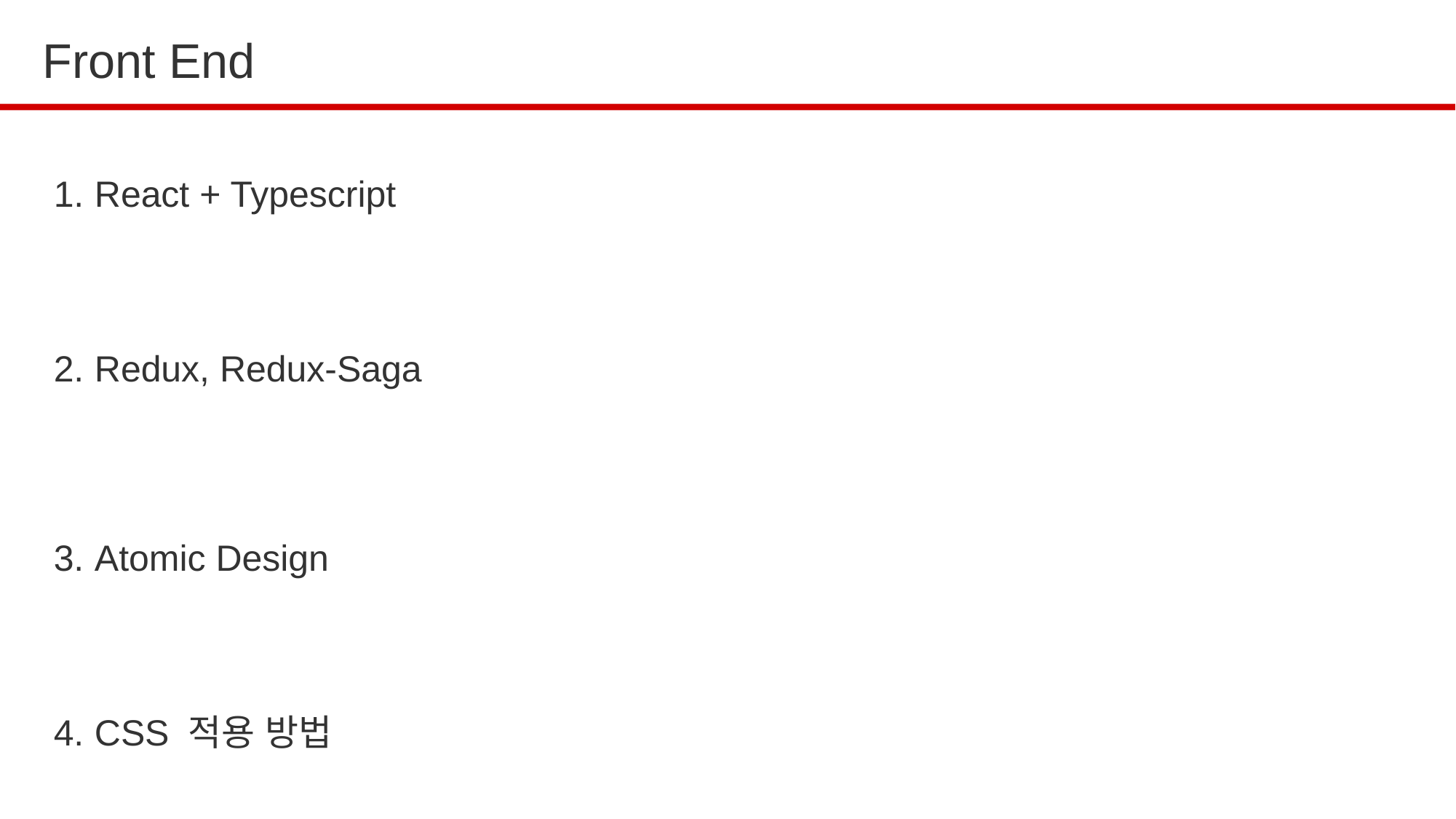

Front End

React + Typescript
Redux, Redux-Saga
Atomic Design
CSS 적용 방법